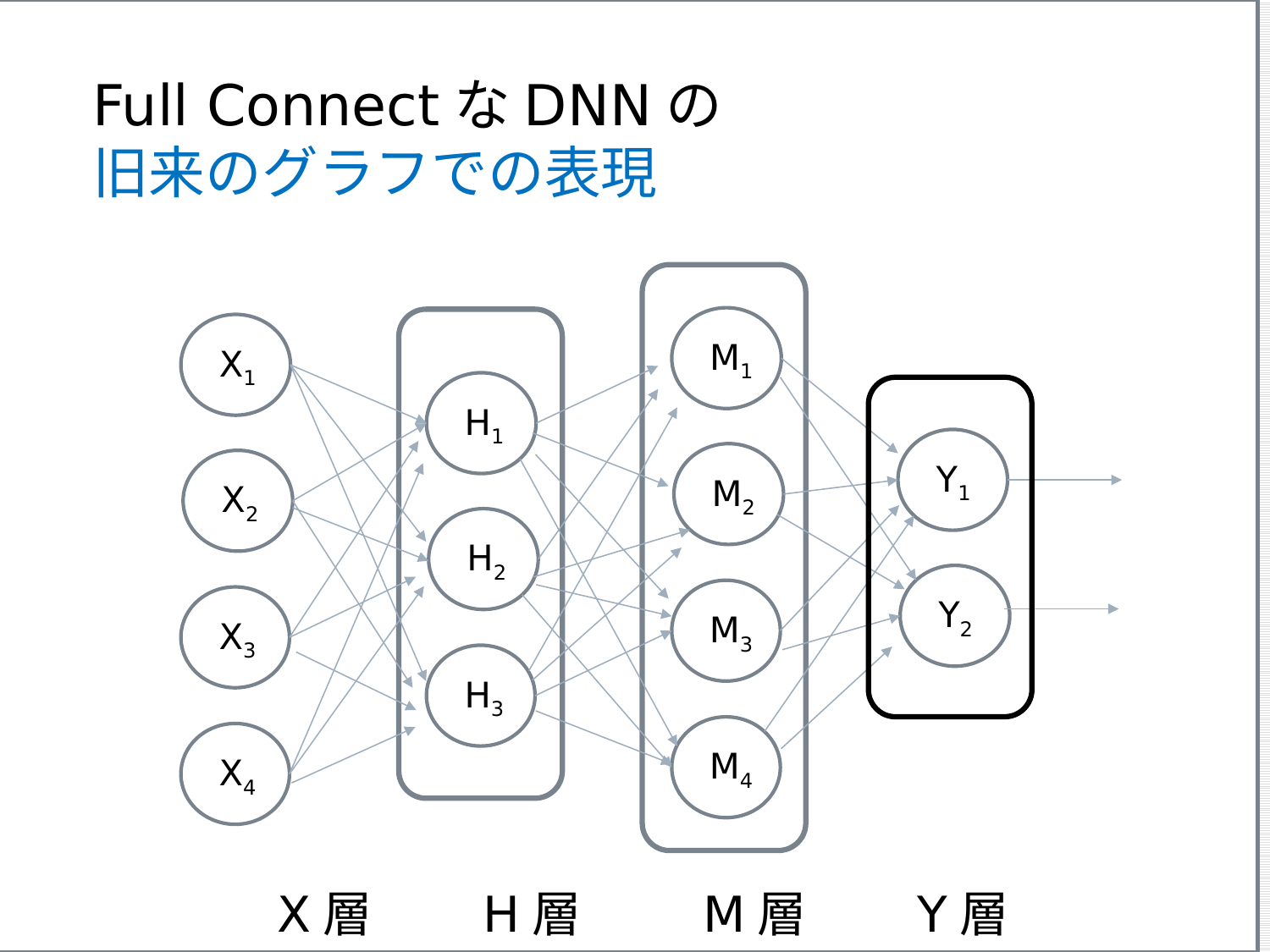

# Full ConnectなDNNの 旧来のグラフでの表現

M1

X1

H1

Y1

M2

X2

H2

Y2

M3

X3

H3

M4

X4
   X層         H層          M層         Y層